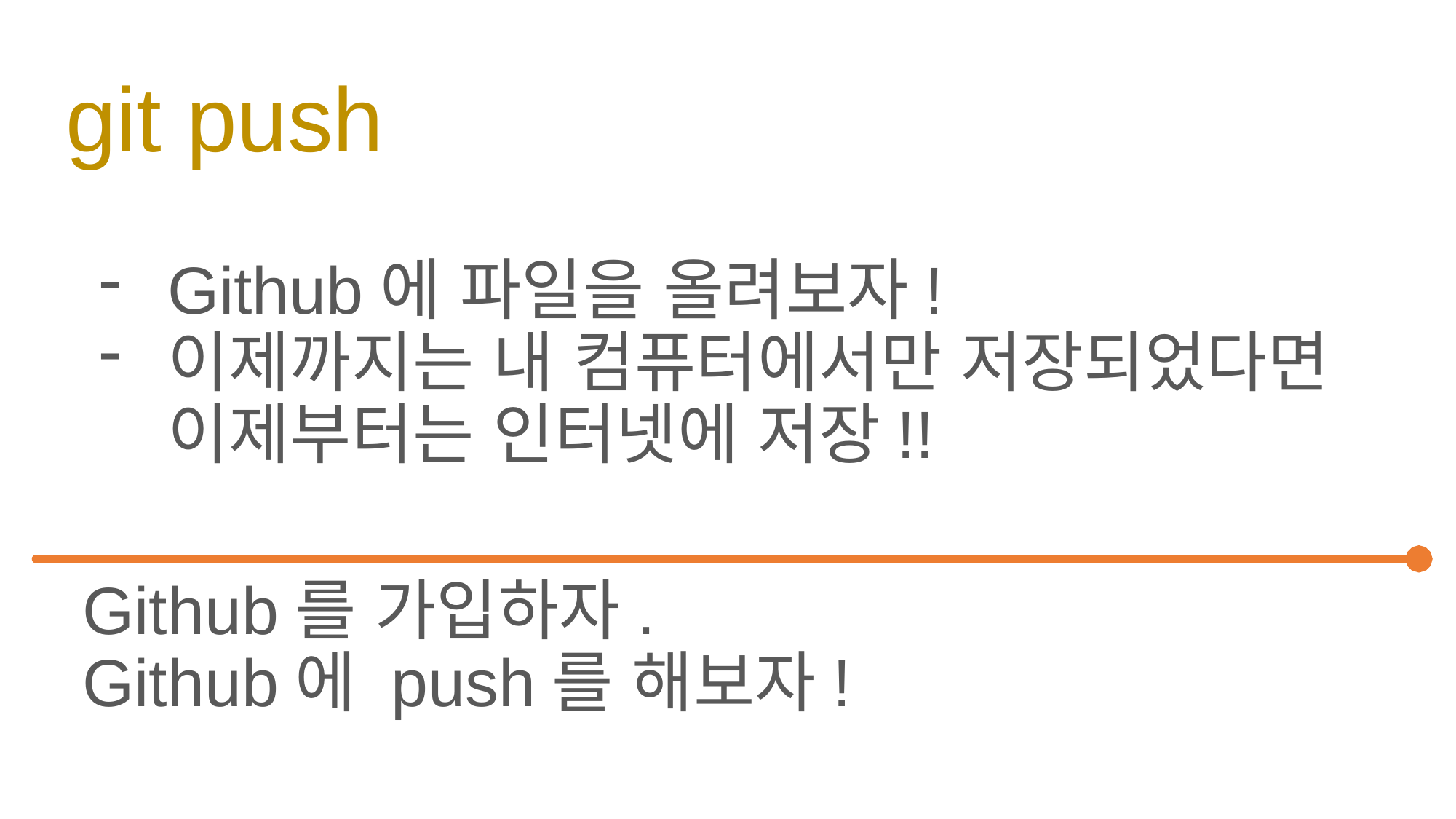

# git push
Github에 파일을 올려보자!
이제까지는 내 컴퓨터에서만 저장되었다면 이제부터는 인터넷에 저장!!
Github를 가입하자.
Github에 push를 해보자!